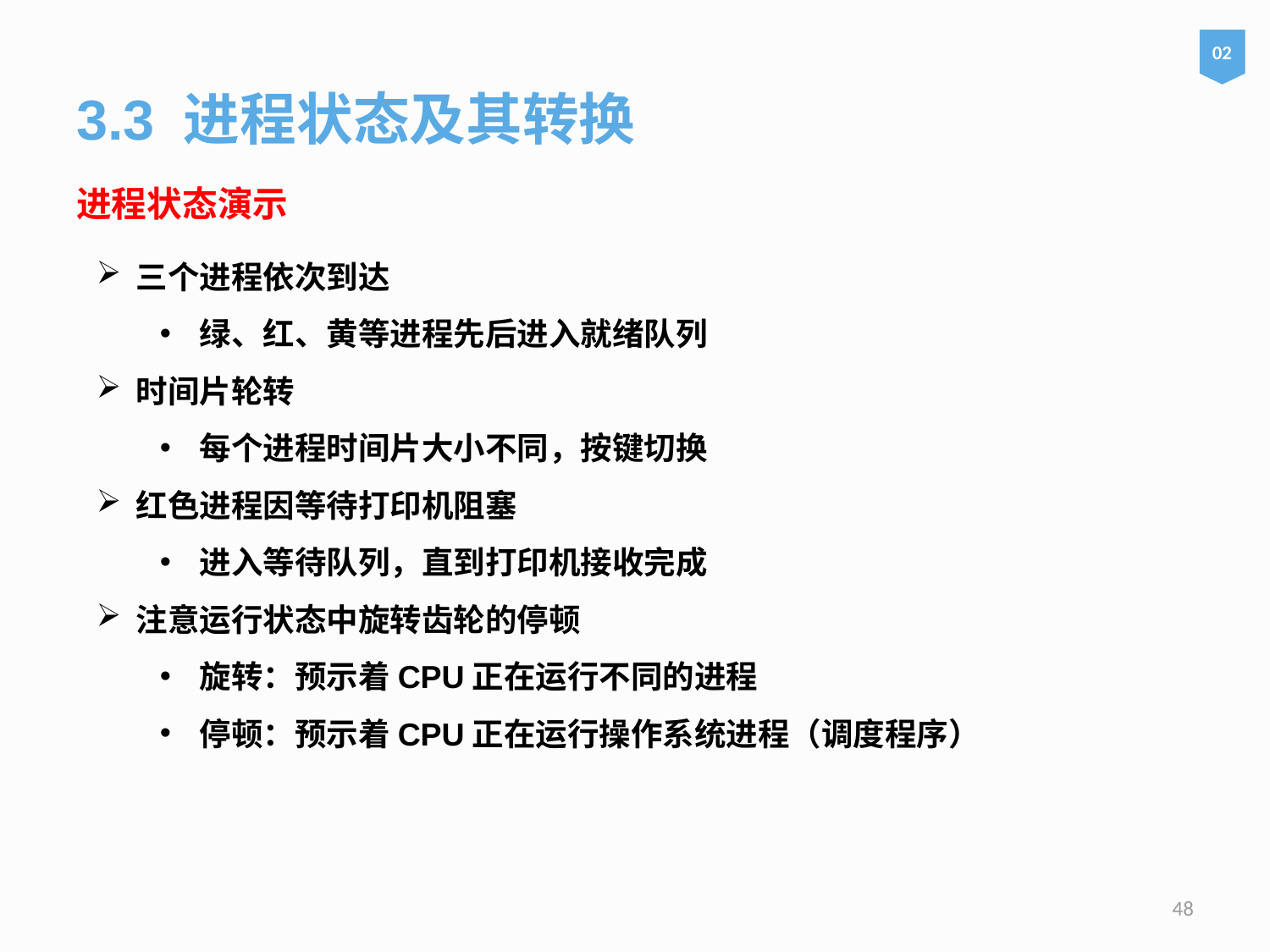

02
3.3 进程状态及其转换
进程状态演示
三个进程依次到达
绿、红、黄等进程先后进入就绪队列
时间片轮转
每个进程时间片大小不同，按键切换
红色进程因等待打印机阻塞
进入等待队列，直到打印机接收完成
注意运行状态中旋转齿轮的停顿
旋转：预示着CPU正在运行不同的进程
停顿：预示着CPU正在运行操作系统进程（调度程序）
48